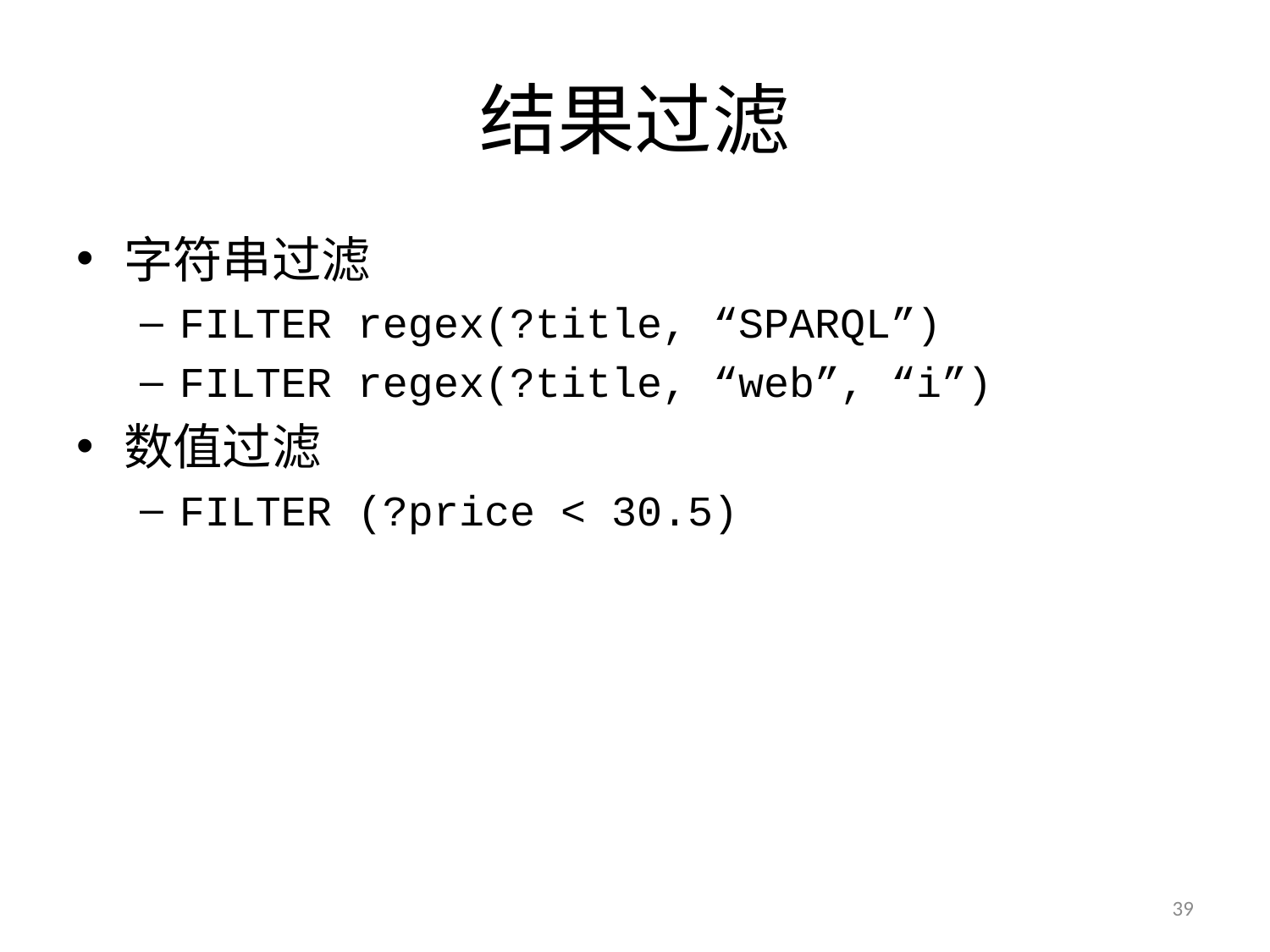

# 结果过滤
字符串过滤
FILTER regex(?title, “SPARQL”)
FILTER regex(?title, “web”, “i”)
数值过滤
FILTER (?price < 30.5)
39